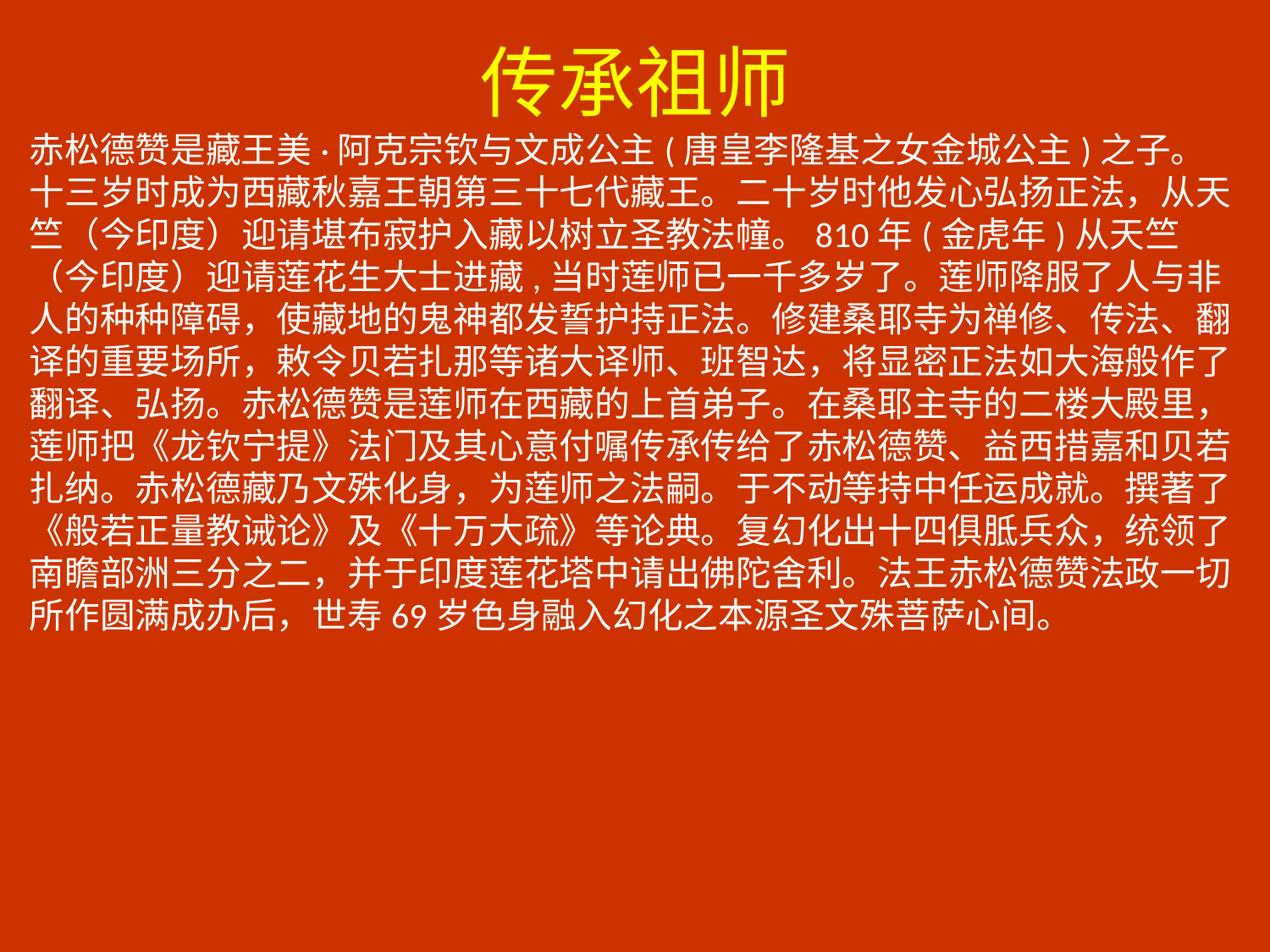

# 传承祖师
赤松德赞是藏王美·阿克宗钦与文成公主(唐皇李隆基之女金城公主)之子。十三岁时成为西藏秋嘉王朝第三十七代藏王。二十岁时他发心弘扬正法，从天竺（今印度）迎请堪布寂护入藏以树立圣教法幢。810年(金虎年)从天竺（今印度）迎请莲花生大士进藏,当时莲师已一千多岁了。莲师降服了人与非人的种种障碍，使藏地的鬼神都发誓护持正法。修建桑耶寺为禅修、传法、翻译的重要场所，敕令贝若扎那等诸大译师、班智达，将显密正法如大海般作了翻译、弘扬。赤松德赞是莲师在西藏的上首弟子。在桑耶主寺的二楼大殿里，莲师把《龙钦宁提》法门及其心意付嘱传承传给了赤松德赞、益西措嘉和贝若扎纳。赤松德藏乃文殊化身，为莲师之法嗣。于不动等持中任运成就。撰著了《般若正量教诫论》及《十万大疏》等论典。复幻化出十四俱胝兵众，统领了南瞻部洲三分之二，并于印度莲花塔中请出佛陀舍利。法王赤松德赞法政一切所作圆满成办后，世寿69岁色身融入幻化之本源圣文殊菩萨心间。